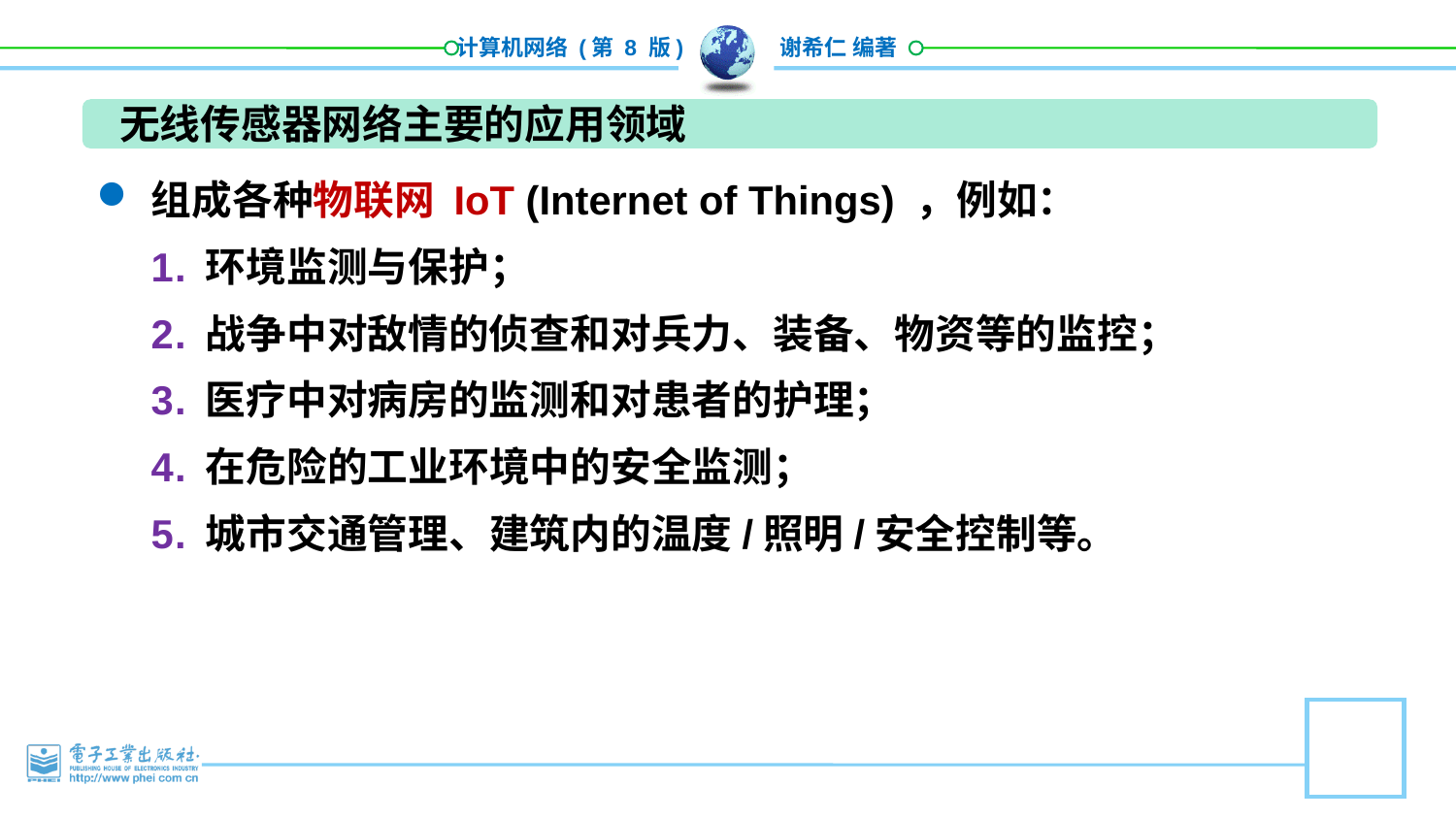

无线传感器网络主要的应用领域

组成各种物联网 IoT (Internet of Things) ，例如：
环境监测与保护；
战争中对敌情的侦查和对兵力、装备、物资等的监控；
医疗中对病房的监测和对患者的护理；
在危险的工业环境中的安全监测；
城市交通管理、建筑内的温度/照明/安全控制等。